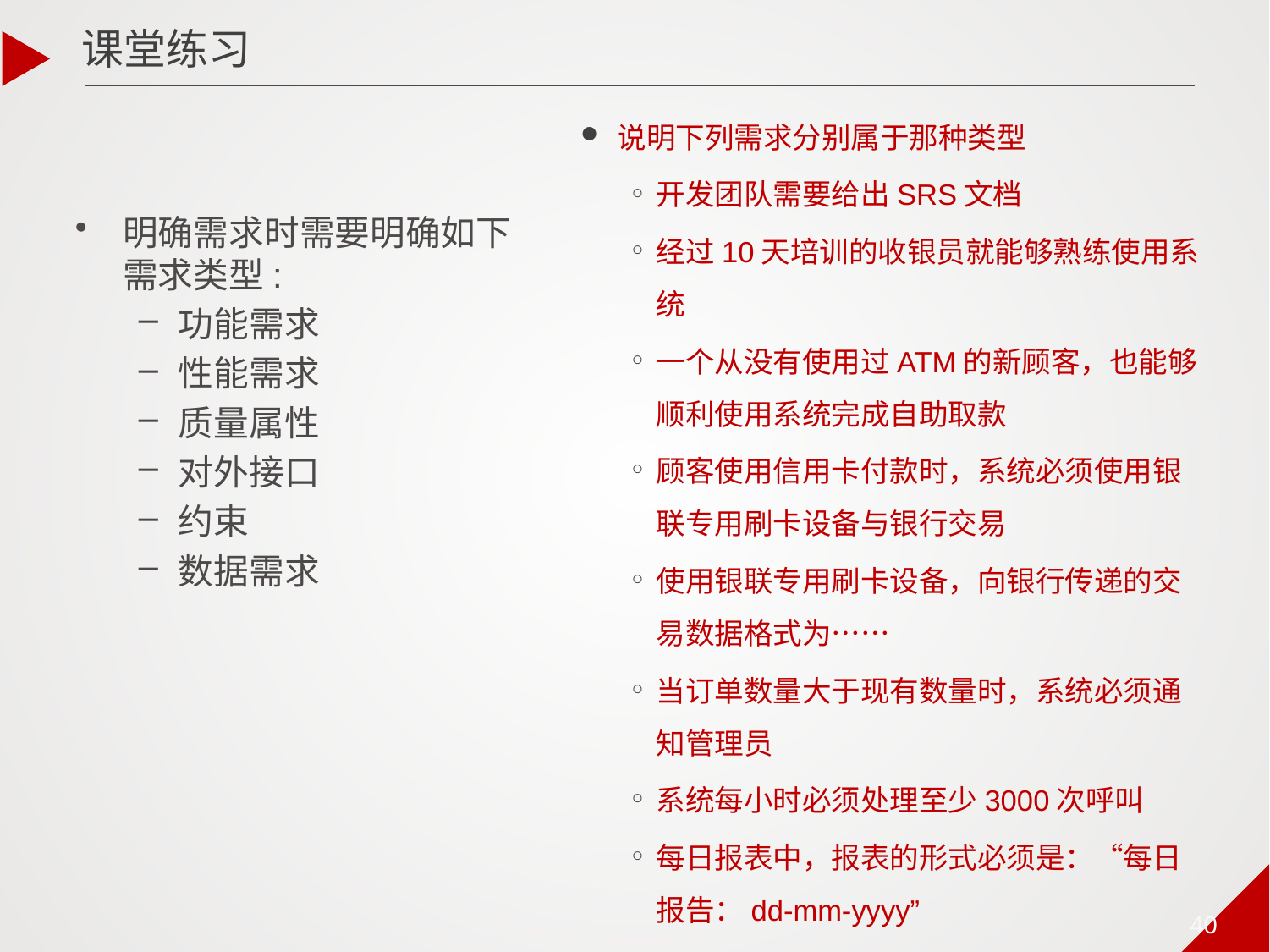

课堂练习

说明下列需求分别属于那种类型
开发团队需要给出SRS文档
经过10天培训的收银员就能够熟练使用系统
一个从没有使用过ATM的新顾客，也能够顺利使用系统完成自助取款
顾客使用信用卡付款时，系统必须使用银联专用刷卡设备与银行交易
使用银联专用刷卡设备，向银行传递的交易数据格式为……
当订单数量大于现有数量时，系统必须通知管理员
系统每小时必须处理至少3000次呼叫
每日报表中，报表的形式必须是：“每日报告：dd-mm-yyyy”
明确需求时需要明确如下需求类型:
功能需求
性能需求
质量属性
对外接口
约束
数据需求